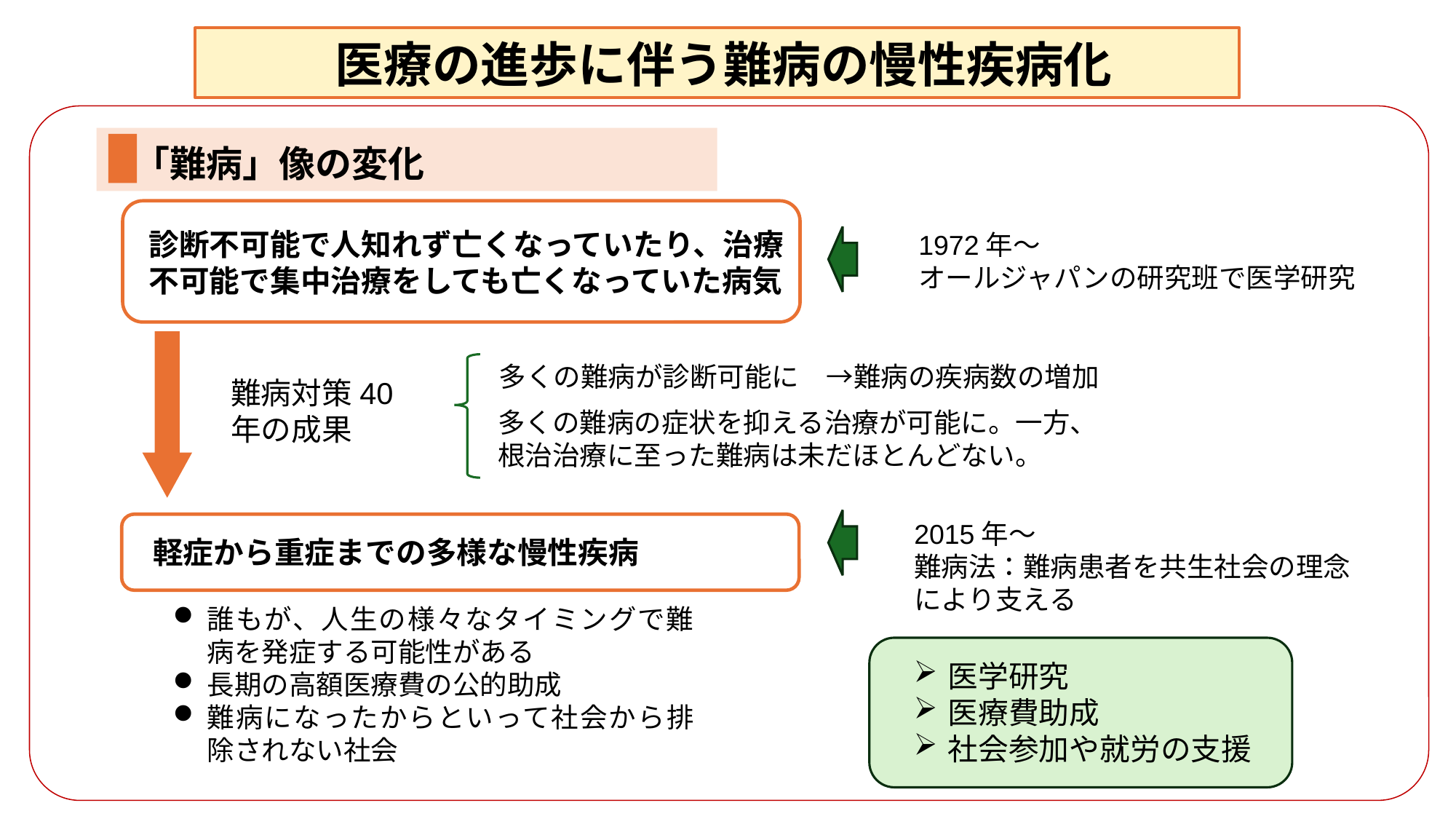

医療の進歩に伴う難病の慢性疾病化

「難病」像の変化

診断不可能で人知れず亡くなっていたり、治療不可能で集中治療をしても亡くなっていた病気
1972年〜
オールジャパンの研究班で医学研究

多くの難病が診断可能に　→難病の疾病数の増加
難病対策40年の成果
多くの難病の症状を抑える治療が可能に。一方、根治治療に至った難病は未だほとんどない。

2015年〜
難病法：難病患者を共生社会の理念により支える

軽症から重症までの多様な慢性疾病
誰もが、人生の様々なタイミングで難病を発症する可能性がある
長期の高額医療費の公的助成
難病になったからといって社会から排除されない社会

医学研究
医療費助成
社会参加や就労の支援